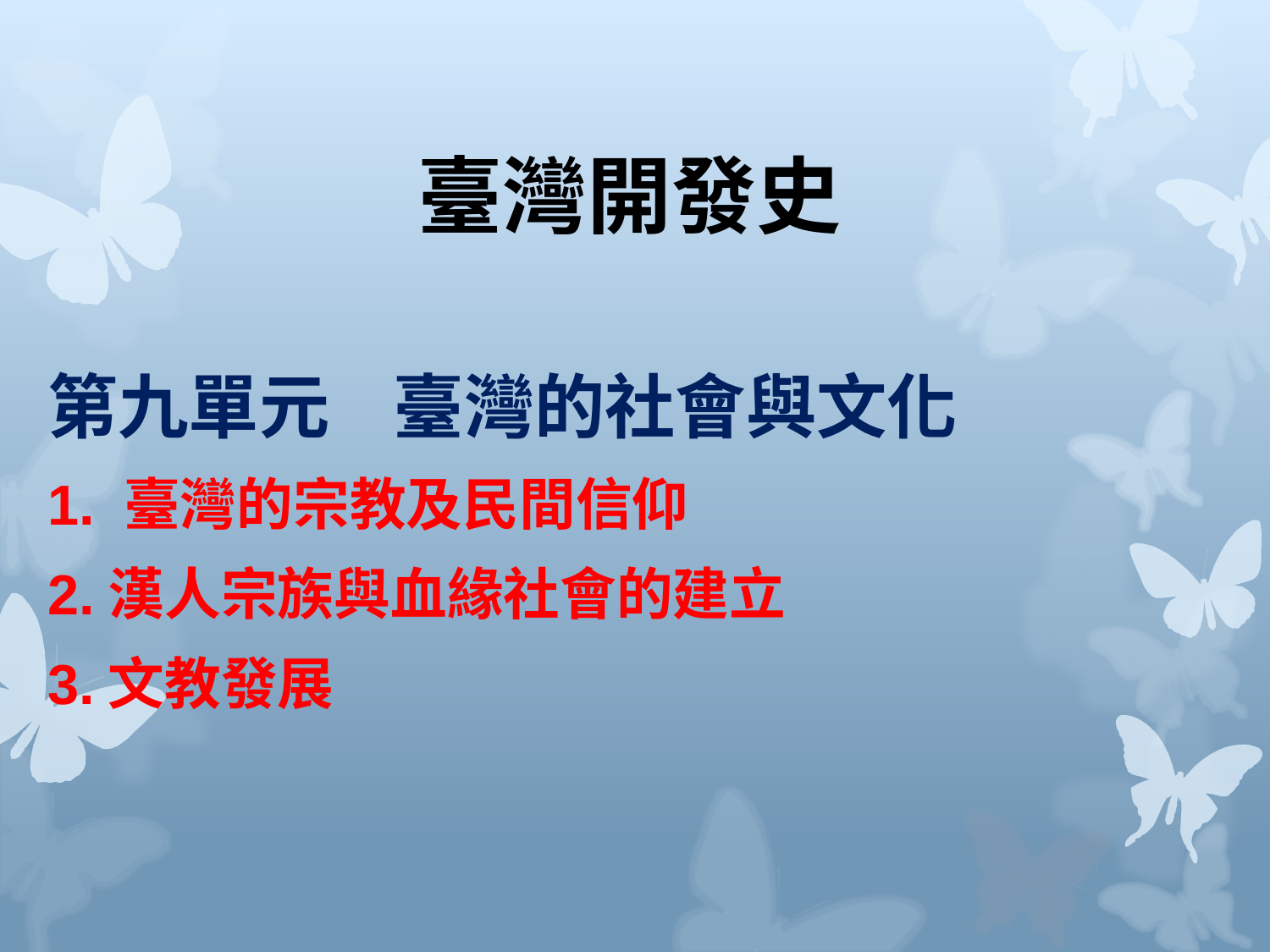

# 臺灣開發史
第九單元    臺灣的社會與文化
1. 臺灣的宗教及民間信仰
2.漢人宗族與血緣社會的建立
3.文教發展